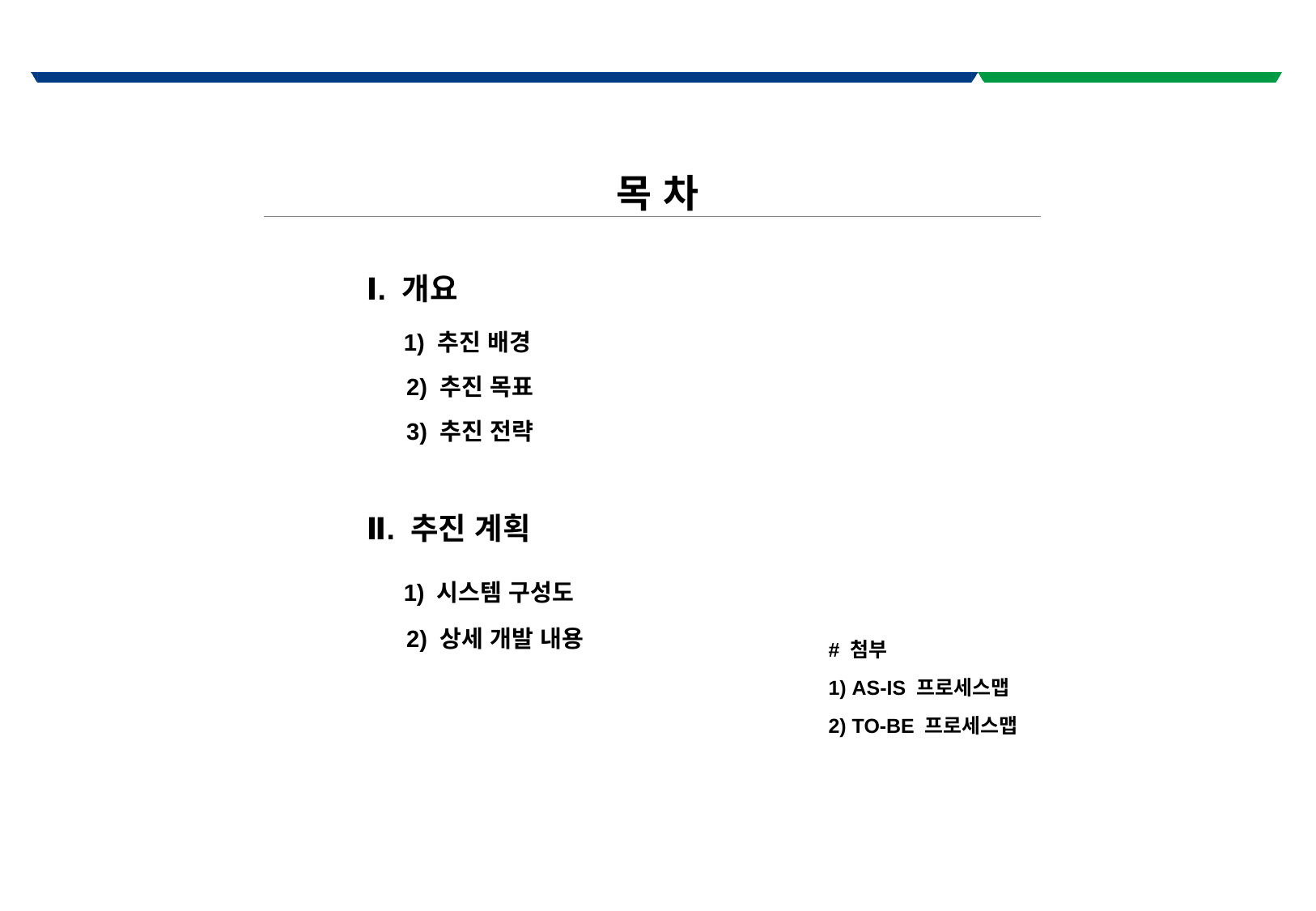

목 차
Ⅰ. 개요
     1) 추진 배경
      2) 추진 목표
      3) 추진 전략

Ⅱ. 추진 계획
    1) 시스템 구성도
      2) 상세 개발 내용

# 첨부
 AS-IS 프로세스맵
 TO-BE 프로세스맵